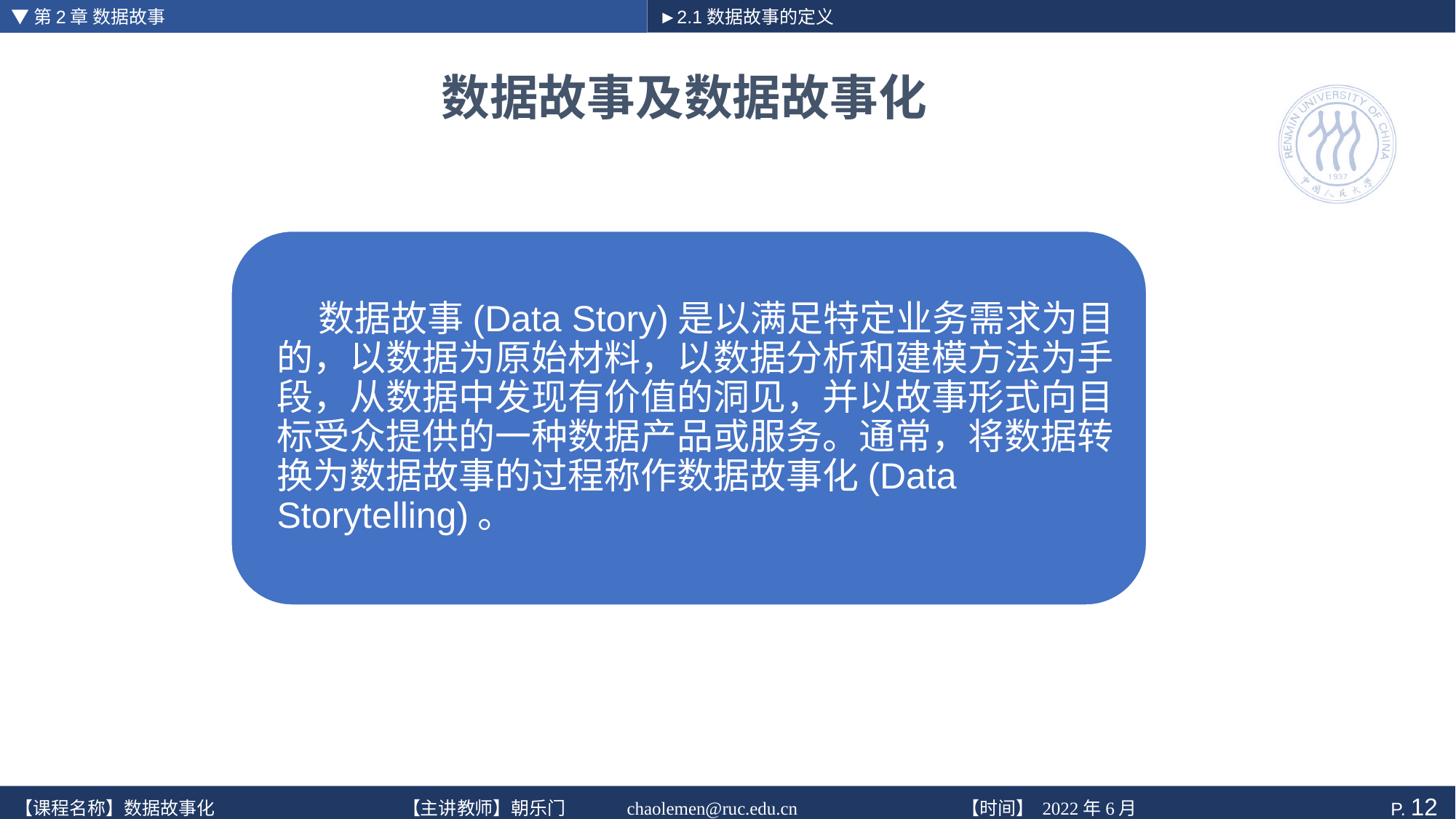

▼第2章 数据故事
►2.1数据故事的定义
# 数据故事及数据故事化
    数据故事(Data Story)是以满足特定业务需求为目的，以数据为原始材料，以数据分析和建模方法为手段，从数据中发现有价值的洞见，并以故事形式向目标受众提供的一种数据产品或服务。通常，将数据转换为数据故事的过程称作数据故事化(Data Storytelling)。